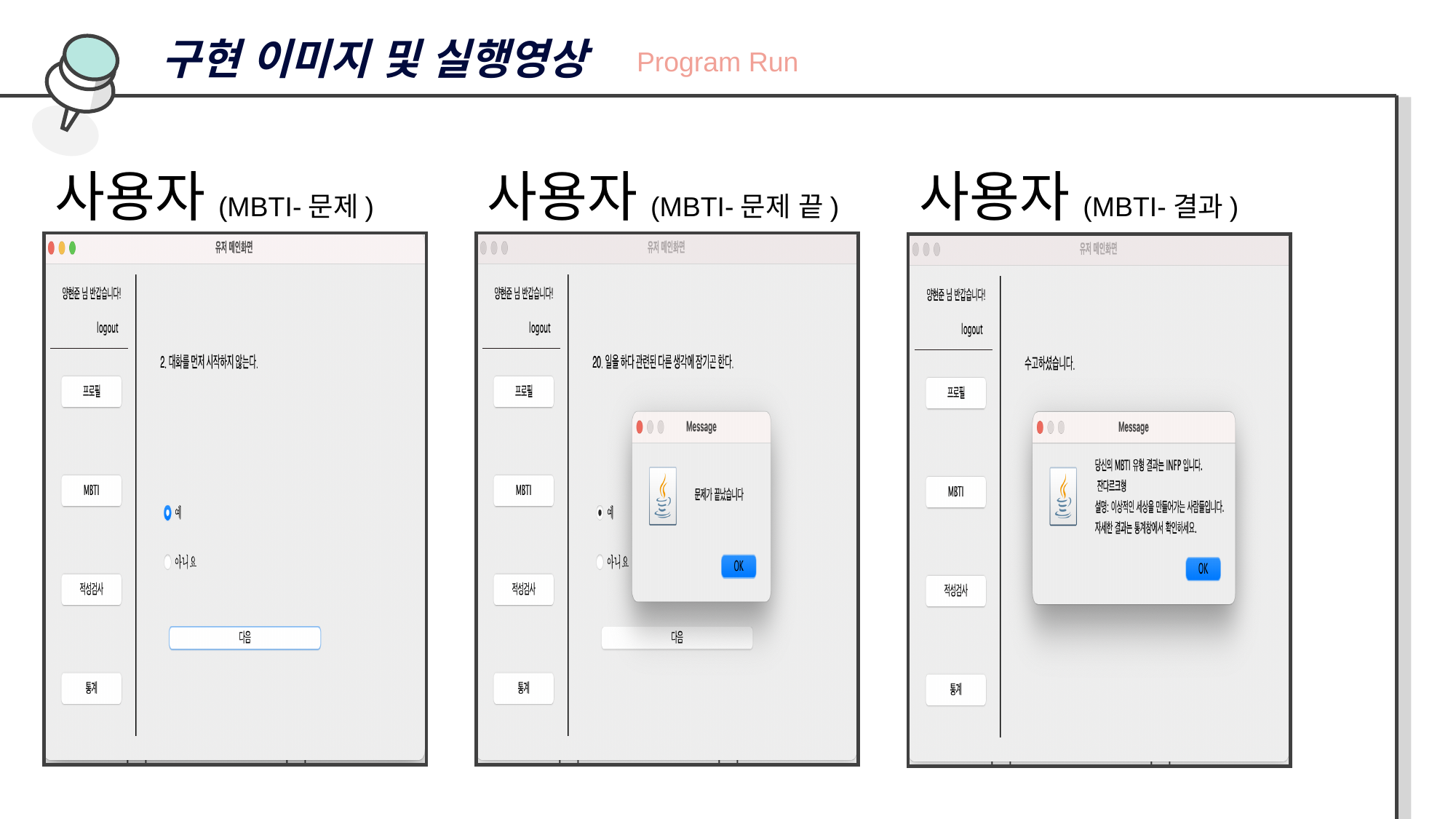

구현 이미지 및 실행영상

Program Run

사용자(MBTI-문제)
사용자(MBTI-문제 끝)
사용자(MBTI-결과)